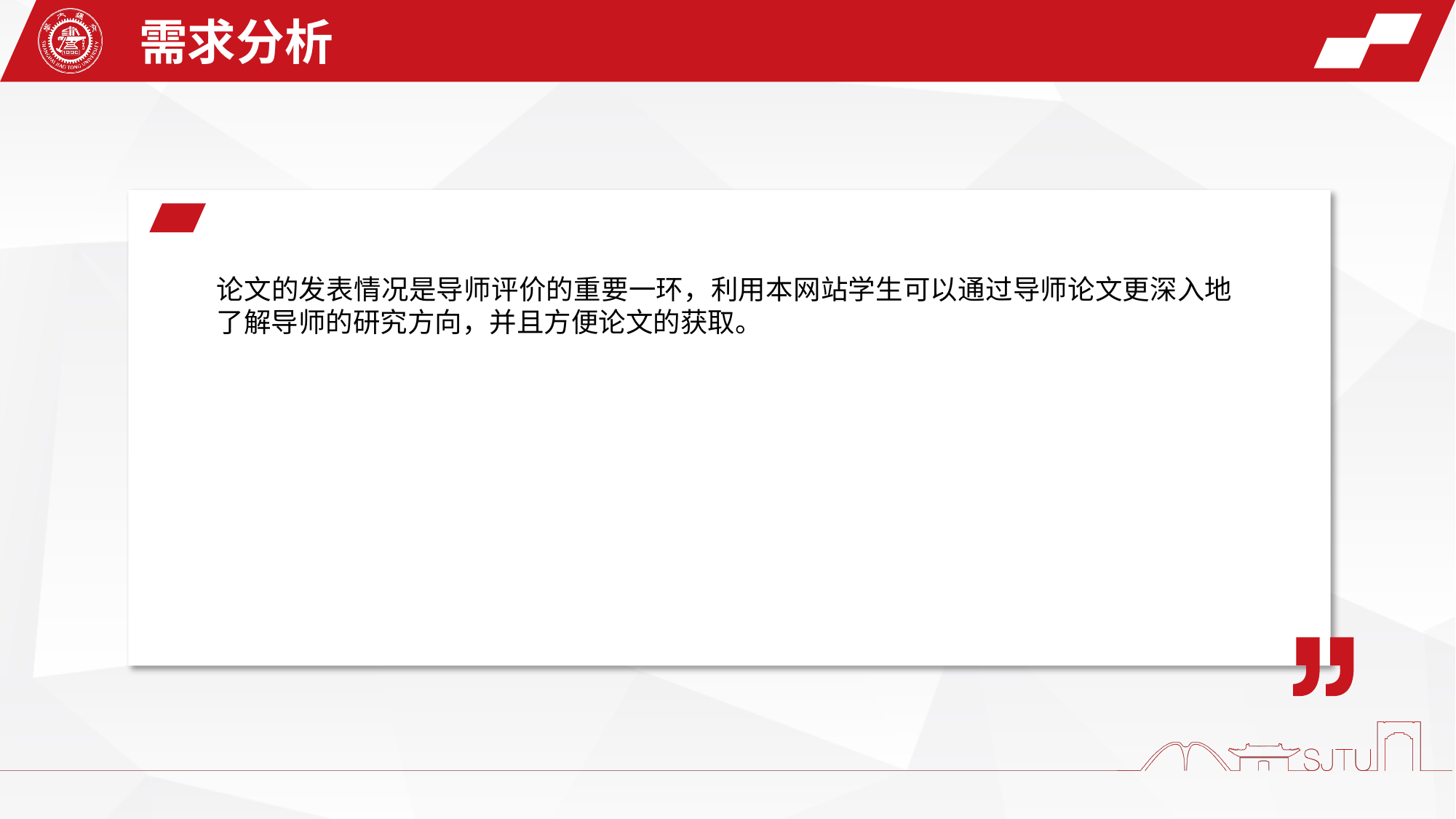

需求分析

论文的发表情况是导师评价的重要一环，利用本网站学生可以通过导师论文更深入地了解导师的研究方向，并且方便论文的获取。